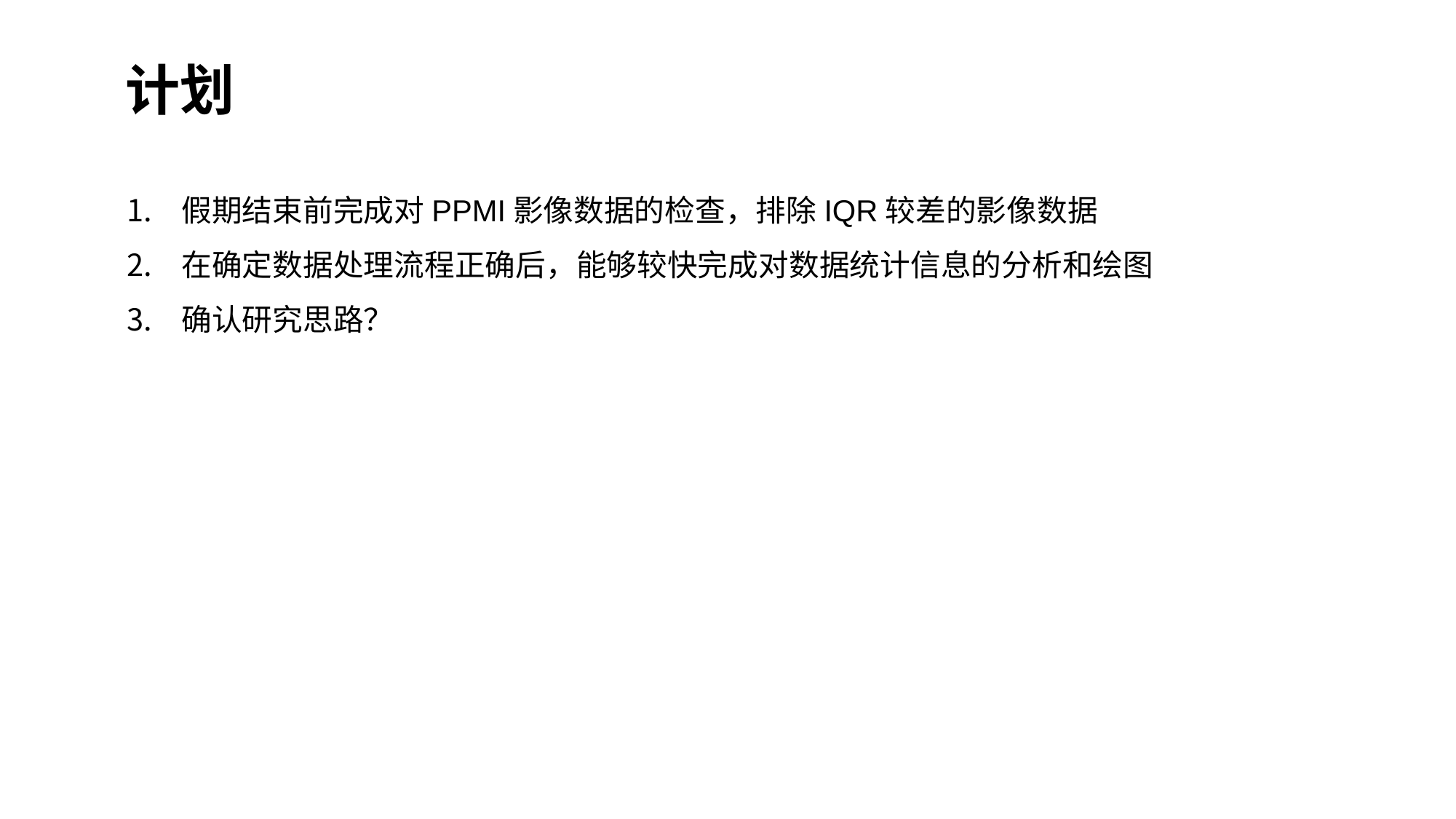

计划
假期结束前完成对PPMI影像数据的检查，排除IQR较差的影像数据
在确定数据处理流程正确后，能够较快完成对数据统计信息的分析和绘图
确认研究思路？